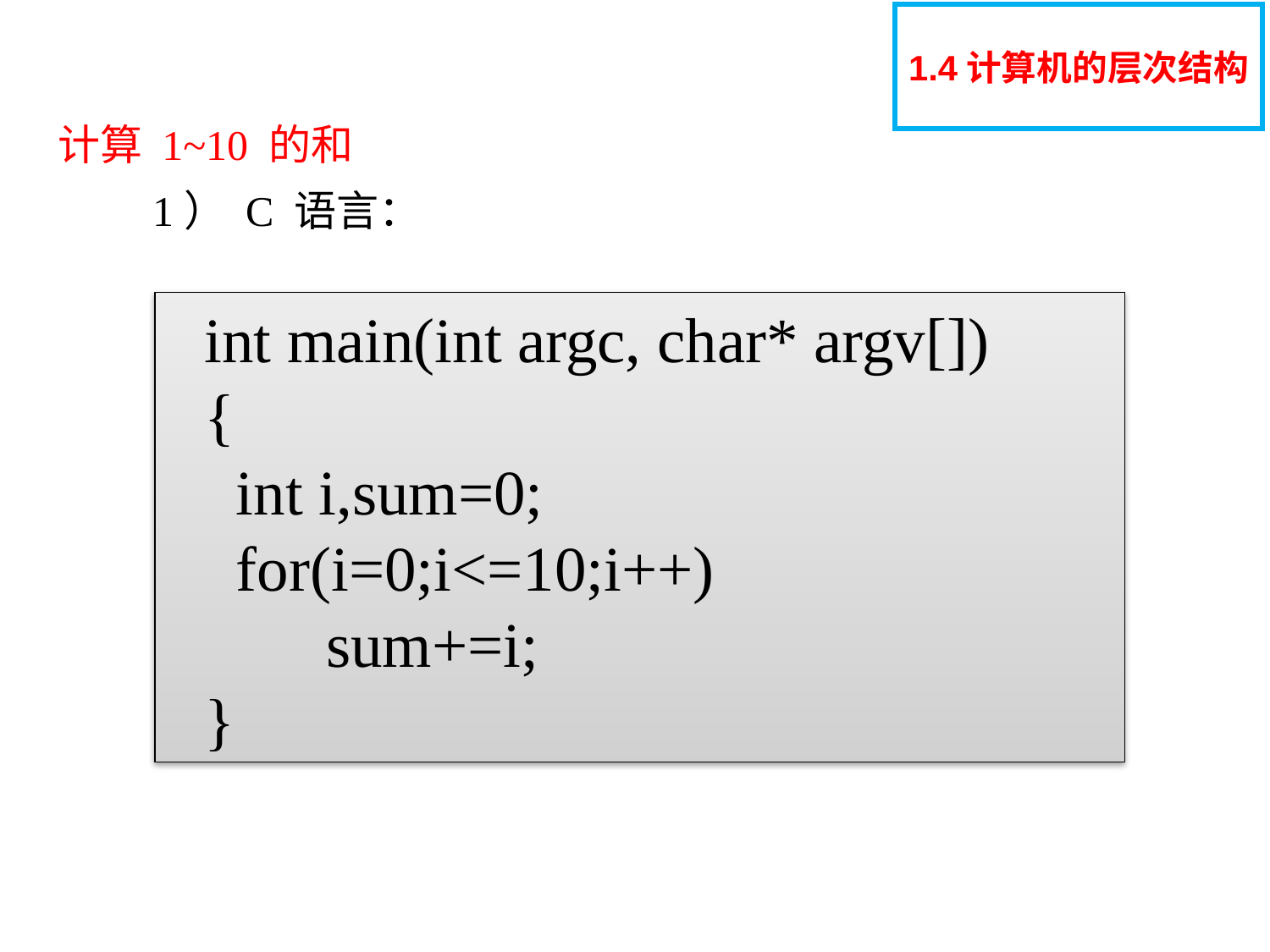

1.4计算机的层次结构
# 计算 1~10 的和 　　1） C 语言：
int main(int argc, char* argv[])
{
  int i,sum=0;
  for(i=0;i<=10;i++)
	  sum+=i;
}